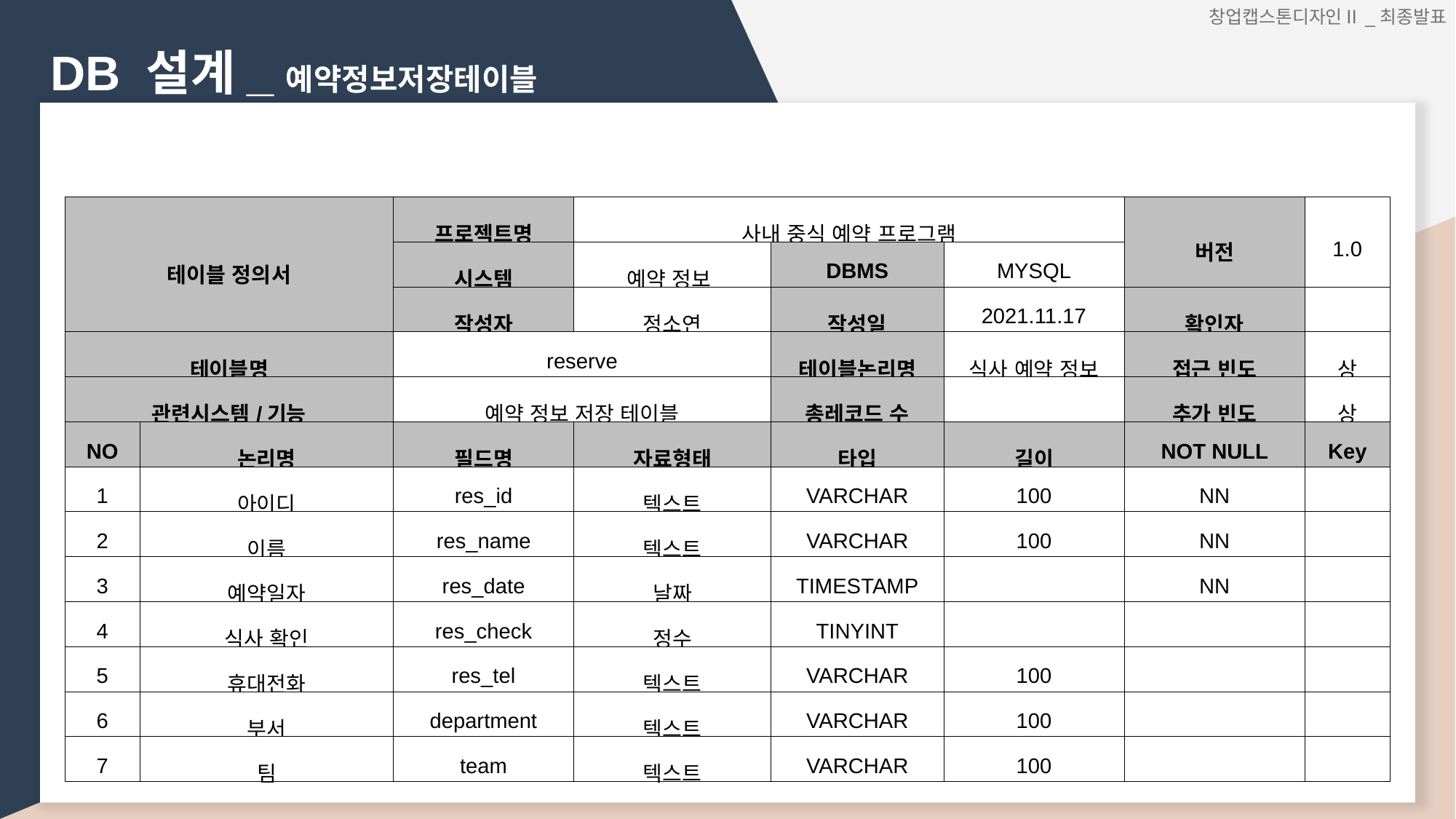

창업캡스톤디자인Ⅱ_최종발표
DB 설계_예약정보저장테이블
| 테이블 정의서 |  | 프로젝트명 | 사내 중식 예약 프로그램 |  |  | 버전 | 1.0 |
| --- | --- | --- | --- | --- | --- | --- | --- |
|  |  | 시스템 | 예약 정보 | DBMS | MYSQL |  |  |
|  |  | 작성자 | 정소연 | 작성일 | 2021.11.17 | 확인자 |  |
| 테이블명 |  | reserve |  | 테이블논리명 | 식사 예약 정보 | 접근 빈도 | 상 |
| 관련시스템/기능 |  | 예약 정보 저장 테이블 |  | 총레코드 수 |  | 추가 빈도 | 상 |
| NO | 논리명 | 필드명 | 자료형태 | 타입 | 길이 | NOT NULL | Key |
| 1 | 아이디 | res\_id | 텍스트 | VARCHAR | 100 | NN |  |
| 2 | 이름 | res\_name | 텍스트 | VARCHAR | 100 | NN |  |
| 3 | 예약일자 | res\_date | 날짜 | TIMESTAMP |  | NN |  |
| 4 | 식사 확인 | res\_check | 정수 | TINYINT |  |  |  |
| 5 | 휴대전화 | res\_tel | 텍스트 | VARCHAR | 100 |  |  |
| 6 | 부서 | department | 텍스트 | VARCHAR | 100 |  |  |
| 7 | 팀 | team | 텍스트 | VARCHAR | 100 |  |  |